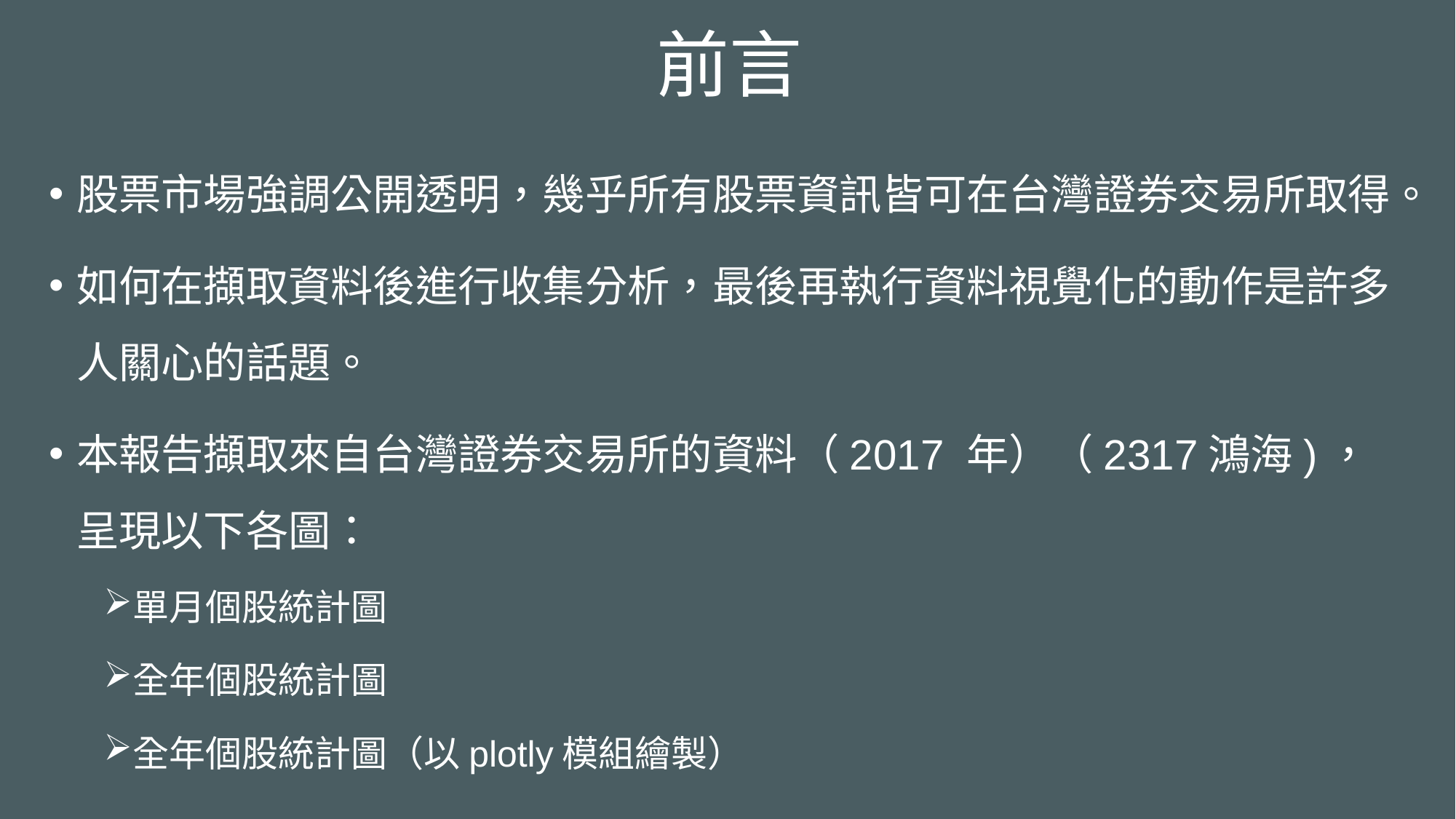

前言
股票市場強調公開透明，幾乎所有股票資訊皆可在台灣證券交易所取得。
如何在擷取資料後進行收集分析，最後再執行資料視覺化的動作是許多人關心的話題。
本報告擷取來自台灣證券交易所的資料（2017 年）（2317鴻海)，呈現以下各圖：
單月個股統計圖
全年個股統計圖
全年個股統計圖（以plotly模組繪製）